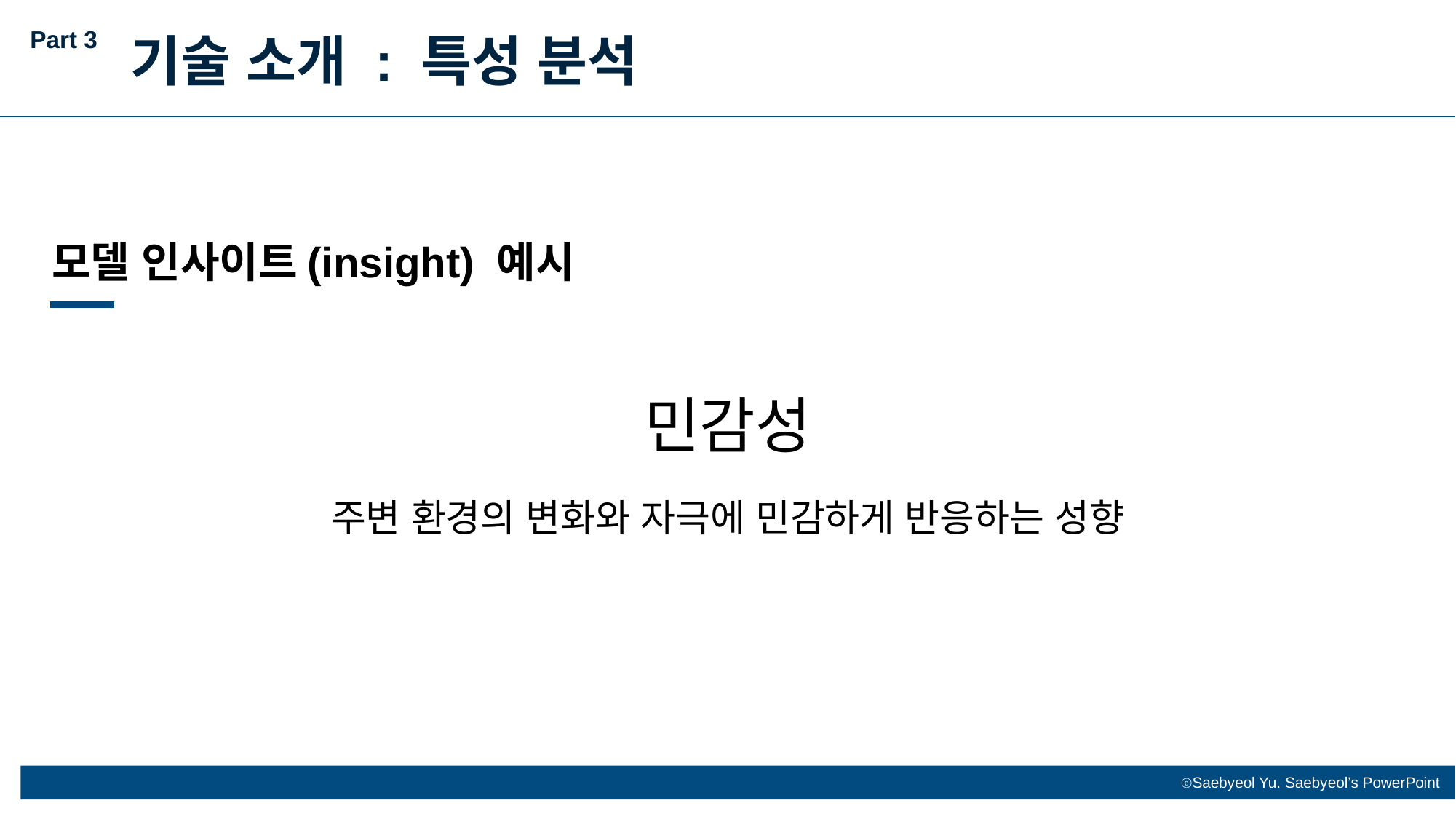

Part 3
기술 소개 : 특성 분석
모델 인사이트(insight) 예시
민감성
주변 환경의 변화와 자극에 민감하게 반응하는 성향